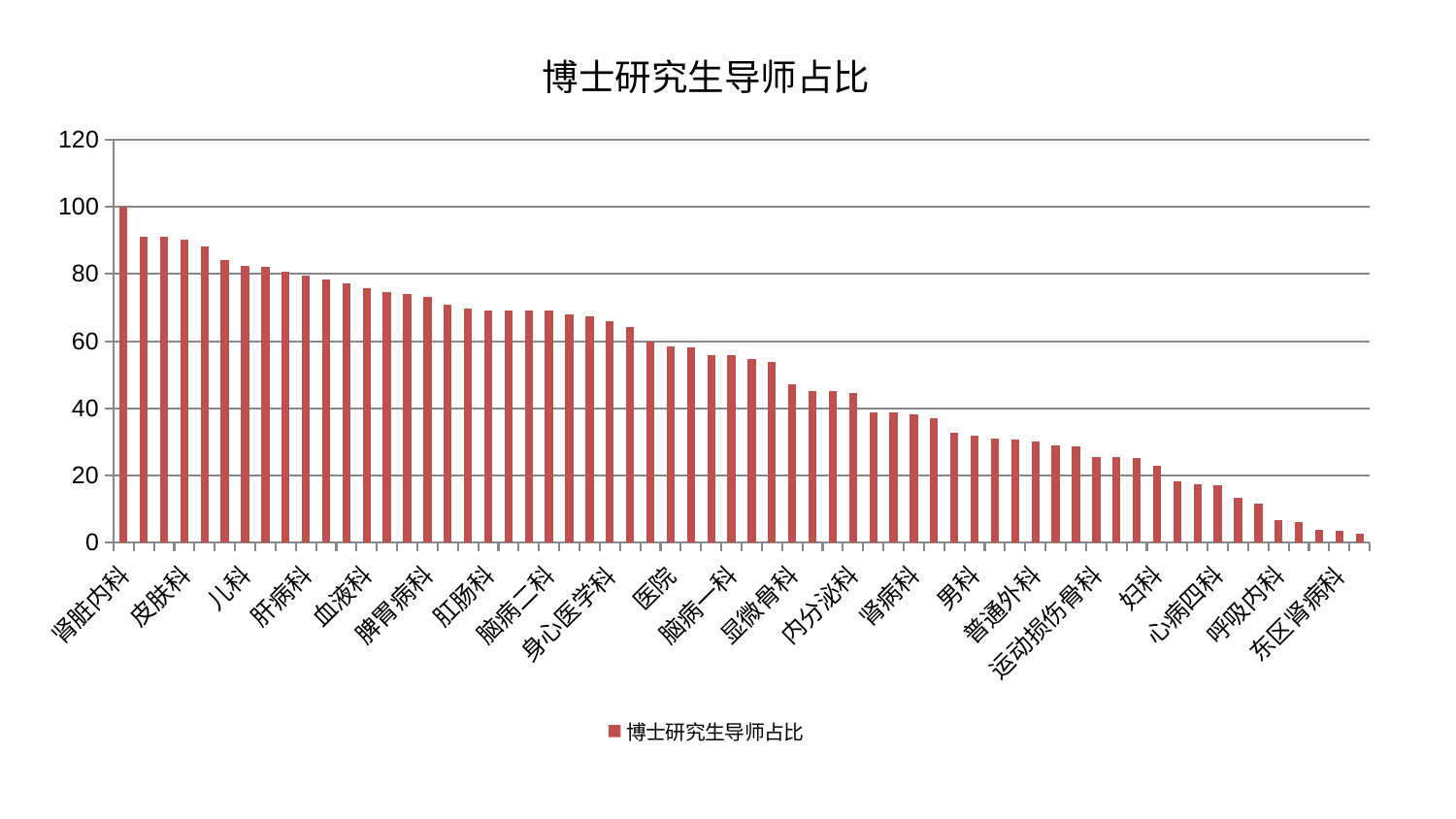

### Chart: 博士研究生导师占比

| Category | 博士研究生导师占比 |
|---|---|
| 肾脏内科 | 100.0 |
| 心病三科 | 91.09206132477114 |
| 创伤骨科 | 91.0373735053398 |
| 皮肤科 | 90.16993624727503 |
| 小儿骨科 | 88.07470801970975 |
| 东区重症医学科 | 84.08302926870357 |
| 儿科 | 82.51640933269199 |
| 妇二科 | 82.00999441811575 |
| 小儿推拿科 | 80.60947585484621 |
| 肝病科 | 79.54523364498354 |
| 骨科 | 78.3591337319239 |
| 康复科 | 77.28317204224032 |
| 血液科 | 75.75978489545766 |
| 综合内科 | 74.50100680441966 |
| 产科 | 74.00291535630504 |
| 脾胃病科 | 73.15696251312833 |
| 消化内科 | 70.99737778792574 |
| 周围血管科 | 69.79252397035742 |
| 肛肠科 | 69.24091807198408 |
| 肿瘤内科 | 69.18808646128669 |
| 乳腺甲状腺外科 | 69.01813033972037 |
| 脑病二科 | 68.97408925724264 |
| 西区重症医学科 | 67.83106797581458 |
| 风湿病科 | 67.2661261943264 |
| 身心医学科 | 65.88371577187189 |
| 胸外科 | 64.2354764837192 |
| 中医外治中心 | 59.83764227700396 |
| 医院 | 58.52505430802463 |
| 泌尿外科 | 58.240559813004964 |
| 口腔科 | 55.84443155976791 |
| 脑病一科 | 55.702135685661844 |
| 神经内科 | 54.653784675718946 |
| 中医经典科 | 53.857317677007195 |
| 显微骨科 | 47.22768848798727 |
| 脊柱骨科 | 45.16881507975 |
| 脑病三科 | 45.004123399199 |
| 内分泌科 | 44.51171521133469 |
| 耳鼻喉科 | 38.86838986558718 |
| 心病二科 | 38.6841906257752 |
| 肾病科 | 38.12487720940182 |
| 心病一科 | 36.9960464211868 |
| 老年医学科 | 32.8014762375288 |
| 男科 | 31.84312630611945 |
| 肝胆外科 | 31.018580299402544 |
| 重症医学科 | 30.638006457689446 |
| 普通外科 | 30.119030286396512 |
| 治未病中心 | 28.9111502616698 |
| 推拿科 | 28.52905932947531 |
| 运动损伤骨科 | 25.37741505792744 |
| 心血管内科 | 25.359958196645078 |
| 眼科 | 25.117717373240552 |
| 妇科 | 22.754229310510866 |
| 脾胃科消化科合并 | 18.1858243097229 |
| 妇科妇二科合并 | 17.515466674474673 |
| 心病四科 | 17.051437977397182 |
| 针灸科 | 13.370181626726012 |
| 微创骨科 | 11.752522461487176 |
| 呼吸内科 | 6.5856680723163805 |
| 关节骨科 | 6.050699910736303 |
| 美容皮肤科 | 3.6899219983590816 |
| 东区肾病科 | 3.4290229040720503 |
| 神经外科 | 2.790885936550602 |
7